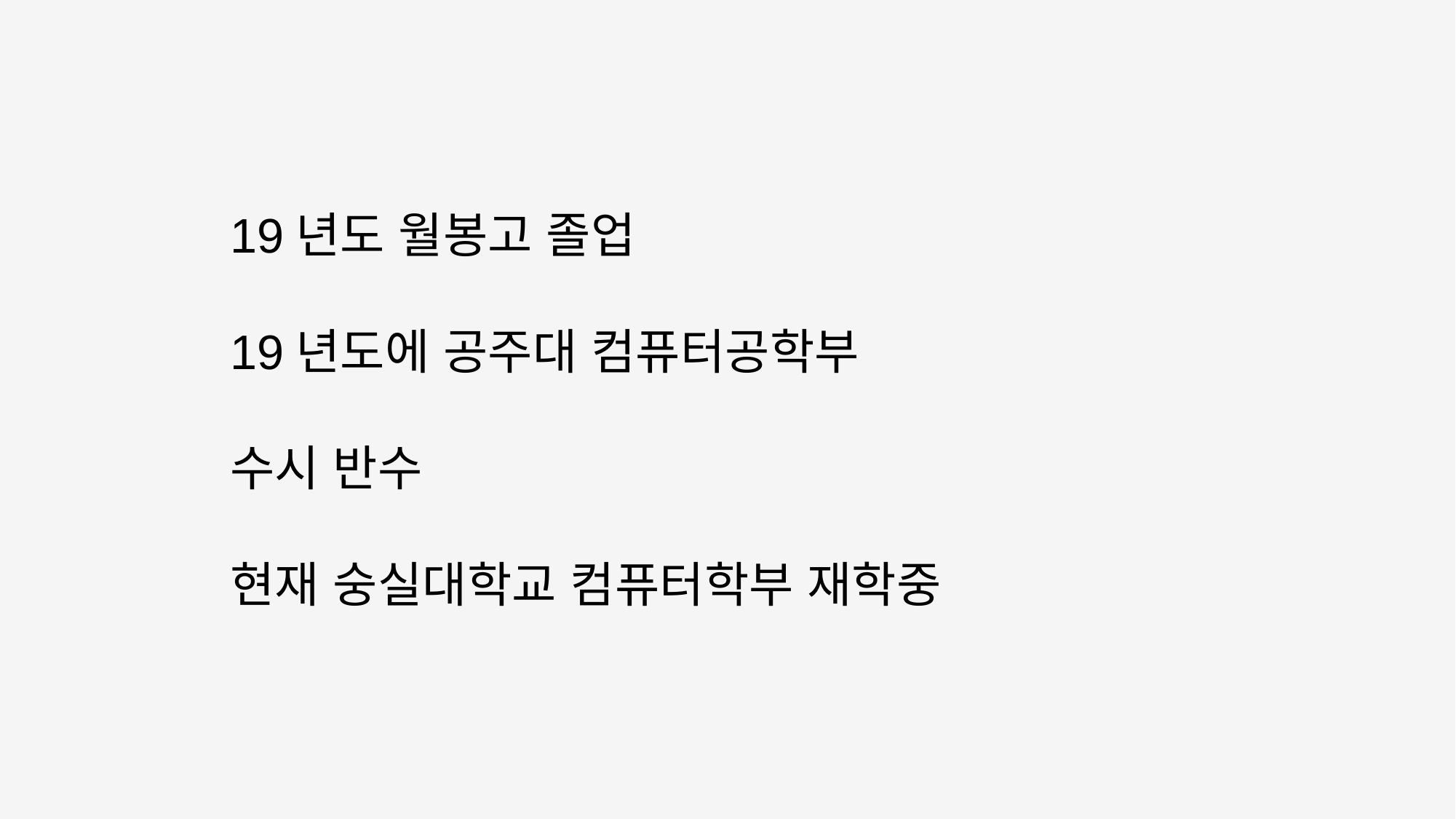

19년도 월봉고 졸업

19년도에 공주대 컴퓨터공학부

수시 반수

현재 숭실대학교 컴퓨터학부 재학중